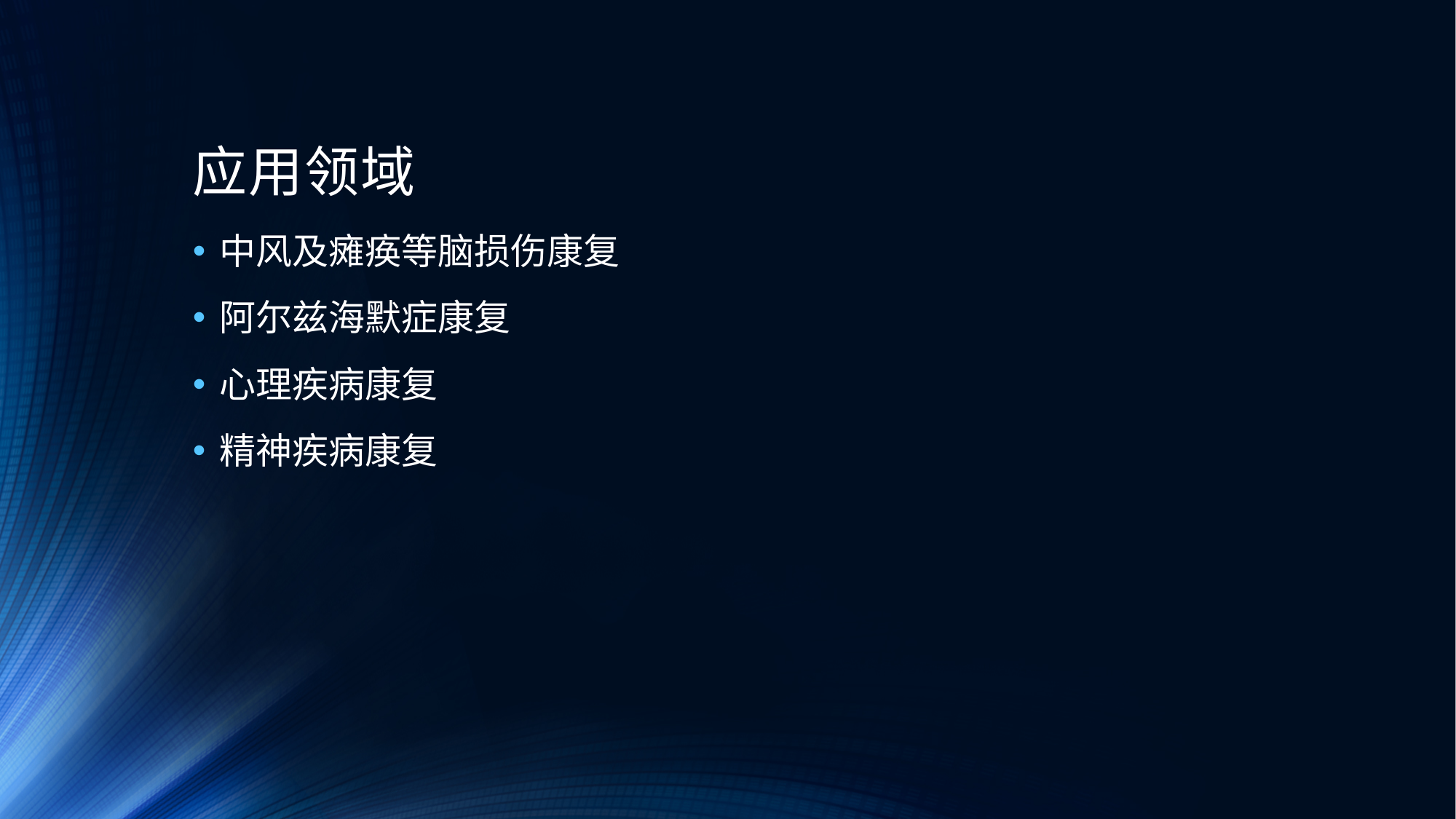

# 应用领域
中风及瘫痪等脑损伤康复
阿尔兹海默症康复
心理疾病康复
精神疾病康复